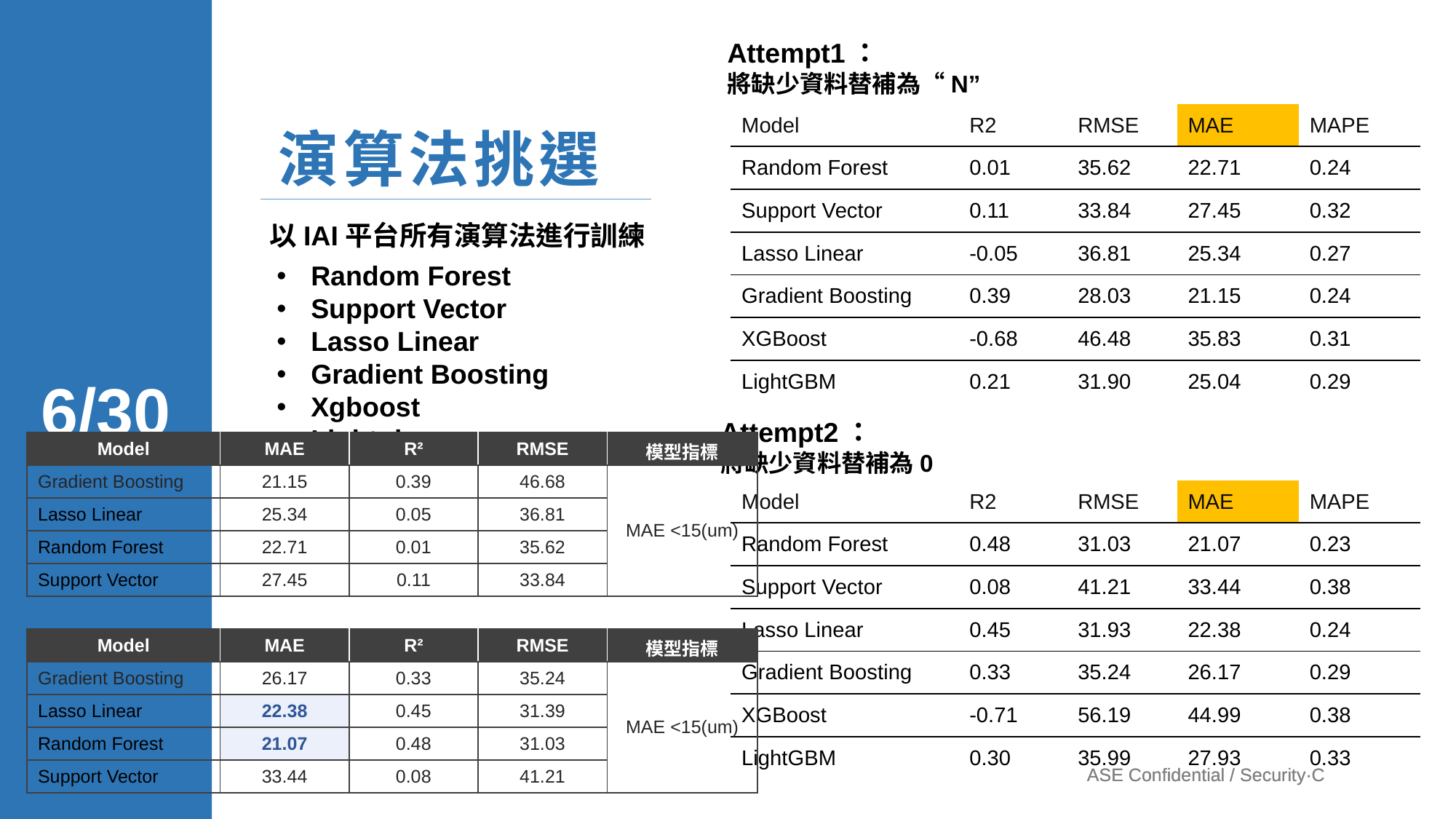

Attempt1：
將缺少資料替補為“N”
| Model | R2 | RMSE | MAE | MAPE |
| --- | --- | --- | --- | --- |
| Random Forest | 0.01 | 35.62 | 22.71 | 0.24 |
| Support Vector | 0.11 | 33.84 | 27.45 | 0.32 |
| Lasso Linear | -0.05 | 36.81 | 25.34 | 0.27 |
| Gradient Boosting | 0.39 | 28.03 | 21.15 | 0.24 |
| XGBoost | -0.68 | 46.48 | 35.83 | 0.31 |
| LightGBM | 0.21 | 31.90 | 25.04 | 0.29 |
演算法挑選
以IAI平台所有演算法進行訓練
Random Forest
Support Vector
Lasso Linear
Gradient Boosting
Xgboost
Lightgbm
6/30
Attempt2：
將缺少資料替補為0
| Model | MAE | R² | RMSE | 模型指標 |
| --- | --- | --- | --- | --- |
| Gradient Boosting | 21.15 | 0.39 | 46.68 | MAE <15(um) |
| Lasso Linear | 25.34 | 0.05 | 36.81 |  |
| Random Forest | 22.71 | 0.01 | 35.62 |  |
| Support Vector | 27.45 | 0.11 | 33.84 |  |
| Model | R2 | RMSE | MAE | MAPE |
| --- | --- | --- | --- | --- |
| Random Forest | 0.48 | 31.03 | 21.07 | 0.23 |
| Support Vector | 0.08 | 41.21 | 33.44 | 0.38 |
| Lasso Linear | 0.45 | 31.93 | 22.38 | 0.24 |
| Gradient Boosting | 0.33 | 35.24 | 26.17 | 0.29 |
| XGBoost | -0.71 | 56.19 | 44.99 | 0.38 |
| LightGBM | 0.30 | 35.99 | 27.93 | 0.33 |
| Model | MAE | R² | RMSE | 模型指標 |
| --- | --- | --- | --- | --- |
| Gradient Boosting | 26.17 | 0.33 | 35.24 | MAE <15(um) |
| Lasso Linear | 22.38 | 0.45 | 31.39 |  |
| Random Forest | 21.07 | 0.48 | 31.03 |  |
| Support Vector | 33.44 | 0.08 | 41.21 |  |